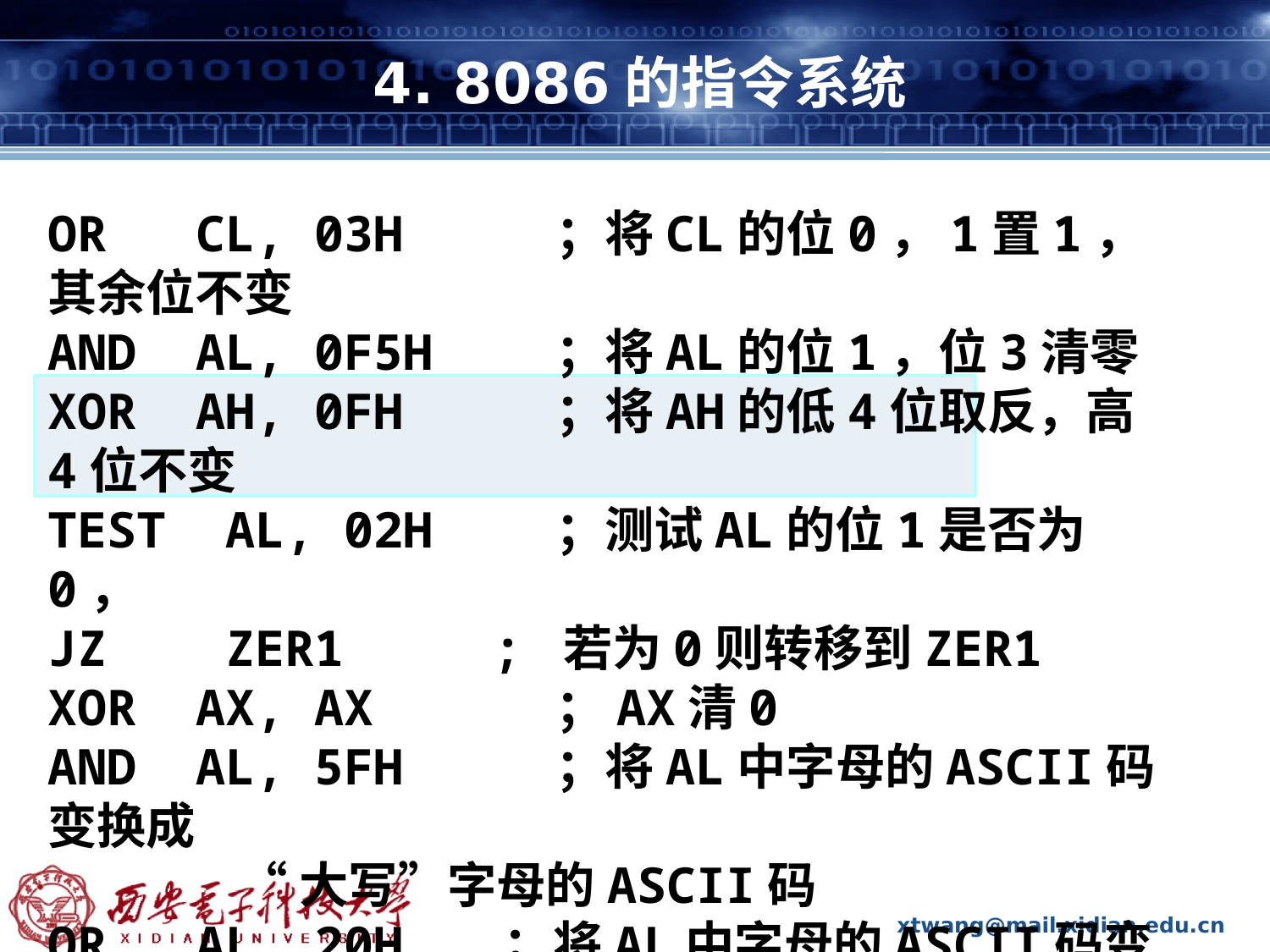

# 4. 8086的指令系统
OR   CL, 03H 	；将CL的位0，1置1，其余位不变
AND  AL, 0F5H	；将AL的位1，位3清零
XOR  AH, 0FH 	；将AH的低4位取反，高4位不变
TEST  AL, 02H 	；测试AL的位1是否为0，
JZ    ZER1     ; 若为0则转移到ZER1
XOR  AX, AX  	；AX清0
AND  AL, 5FH  	；将AL中字母的ASCII码变换成
                 “大写”字母的ASCII码
OR   AL, 20H   ；将AL中字母的ASCII码变换成
                 “小写”字母的ASCII码